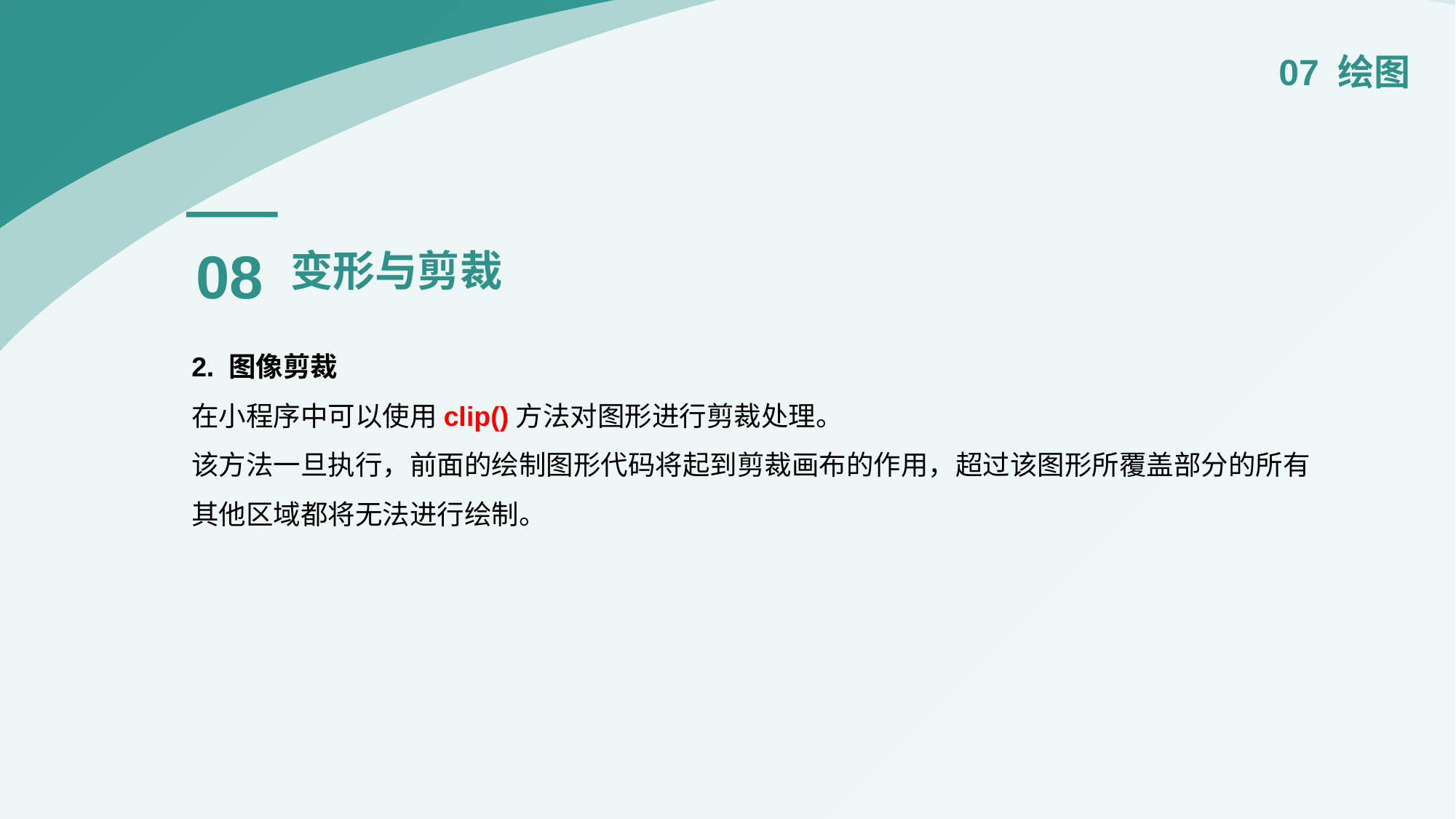

07 绘图
08

变形与剪裁
2. 图像剪裁
在小程序中可以使用clip()方法对图形进行剪裁处理。
该方法一旦执行，前面的绘制图形代码将起到剪裁画布的作用，超过该图形所覆盖部分的所有其他区域都将无法进行绘制。